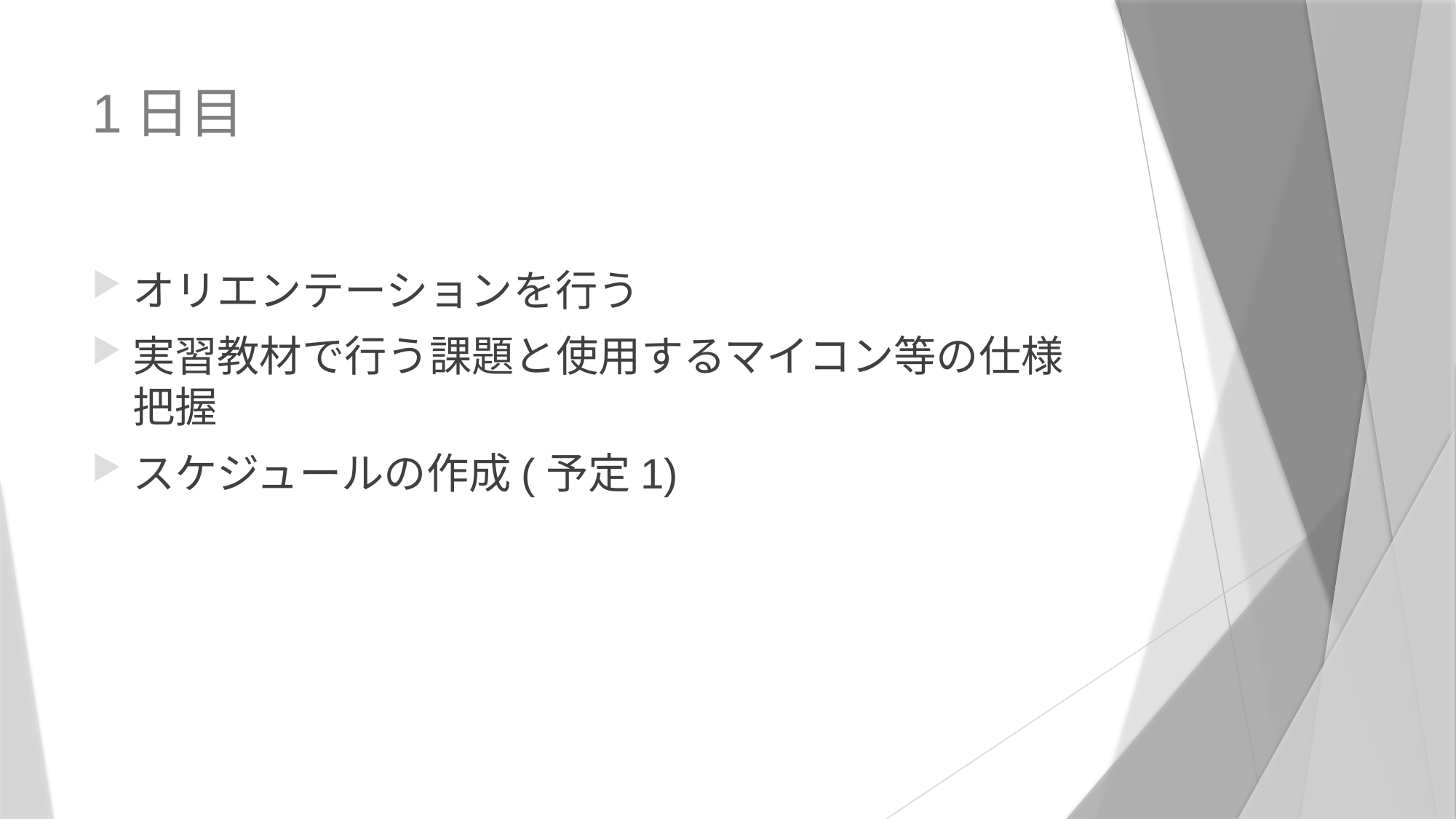

# 1日目
オリエンテーションを行う
実習教材で行う課題と使用するマイコン等の仕様把握
スケジュールの作成(予定1)